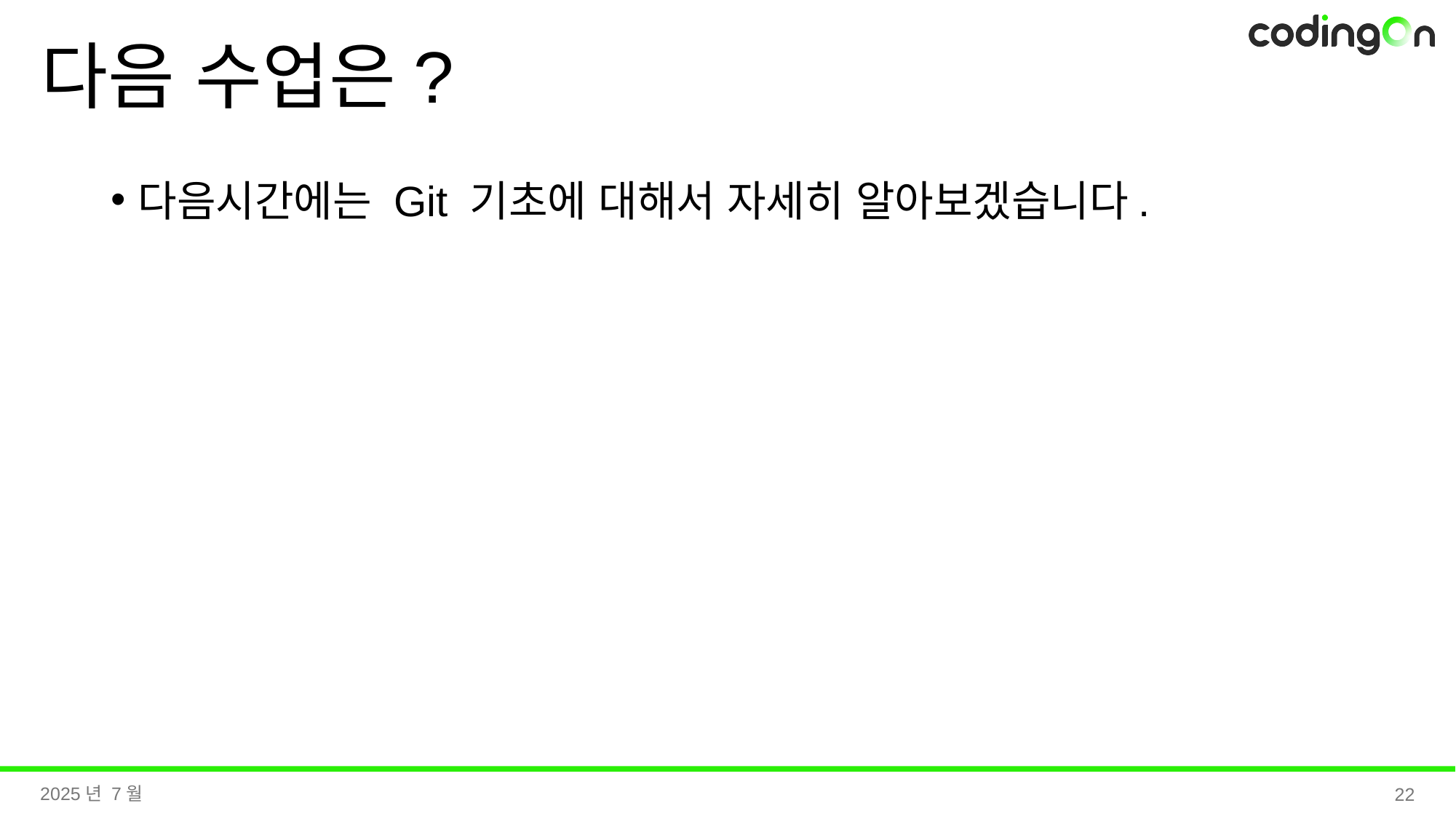

# 다음 수업은?
다음시간에는 Git 기초에 대해서 자세히 알아보겠습니다.
2025년 7월
22